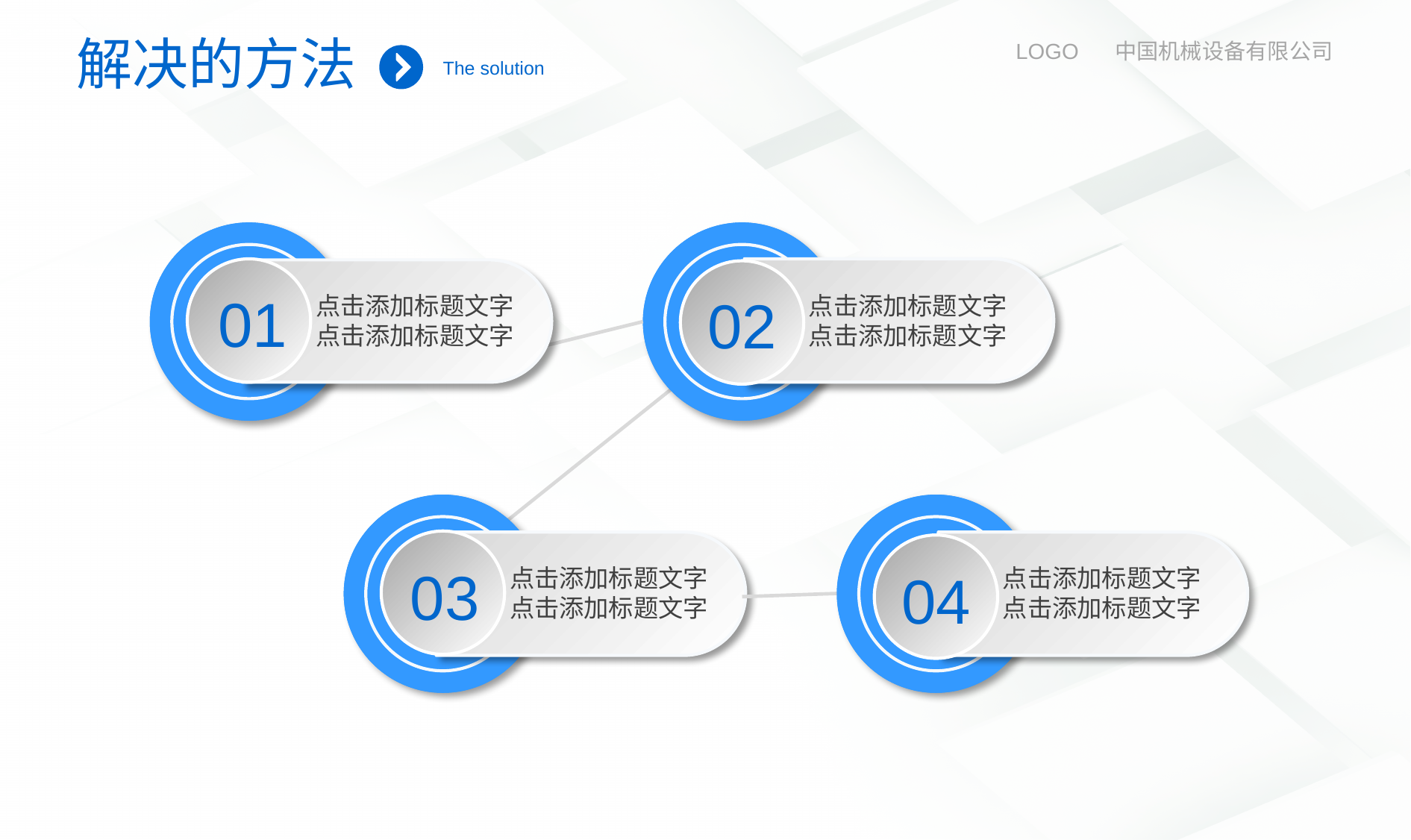

解决的方法

The solution
LOGO     中国机械设备有限公司

01

02
点击添加标题文字
点击添加标题文字
点击添加标题文字
点击添加标题文字

03

04
点击添加标题文字
点击添加标题文字
点击添加标题文字
点击添加标题文字